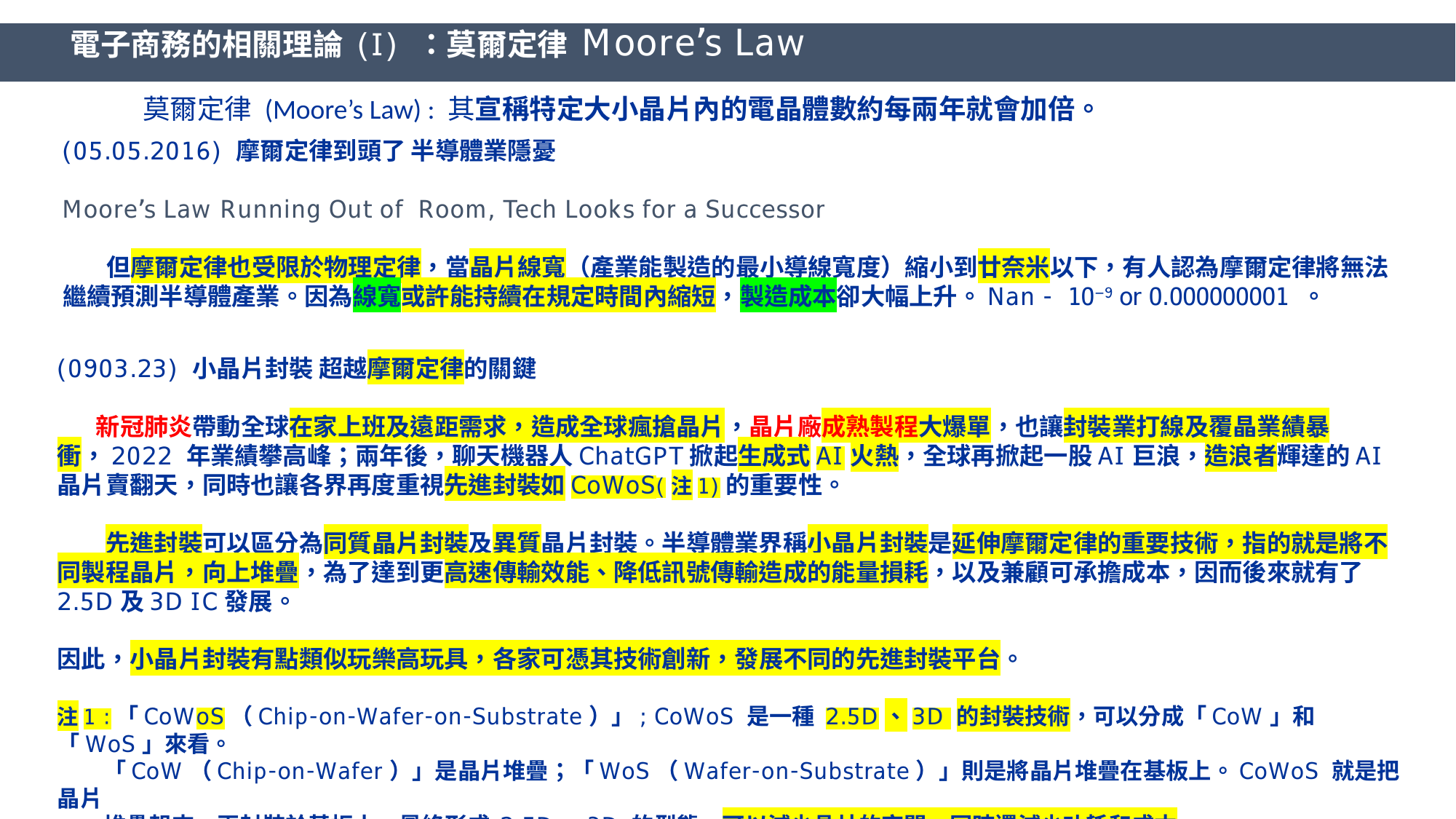

電子商務的相關理論 (I) ：莫爾定律 Moore’s Law

莫爾定律 (Moore’s Law) : 其宣稱特定大小晶片內的電晶體數約每兩年就會加倍。

(05.05.2016) 摩爾定律到頭了 半導體業隱憂

Moore’s Law Running Out of  Room, Tech Looks for a Successor

       但摩爾定律也受限於物理定律，當晶片線寬（產業能製造的最小導線寬度）縮小到廿奈米以下，有人認為摩爾定律將無法繼續預測半導體產業。因為線寬或許能持續在規定時間內縮短，製造成本卻大幅上升。Nan -  10−9 or 0.000000001 。

(0903.23) 小晶片封裝 超越摩爾定律的關鍵

      新冠肺炎帶動全球在家上班及遠距需求，造成全球瘋搶晶片，晶片廠成熟製程大爆單，也讓封裝業打線及覆晶業績暴衝，2022 年業績攀高峰；兩年後，聊天機器人ChatGPT掀起生成式AI火熱，全球再掀起一股AI巨浪，造浪者輝達的AI晶片賣翻天，同時也讓各界再度重視先進封裝如CoWoS(注1)的重要性。

　　先進封裝可以區分為同質晶片封裝及異質晶片封裝。半導體業界稱小晶片封裝是延伸摩爾定律的重要技術，指的就是將不同製程晶片，向上堆疊，為了達到更高速傳輸效能、降低訊號傳輸造成的能量損耗，以及兼顧可承擔成本，因而後來就有了2.5D及3D IC發展。

因此，小晶片封裝有點類似玩樂高玩具，各家可憑其技術創新，發展不同的先進封裝平台。

注1 :「CoWoS（Chip-on-Wafer-on-Substrate）」; CoWoS 是一種 2.5D、3D 的封裝技術，可以分成「CoW」和「WoS」來看。
        「CoW（Chip-on-Wafer）」是晶片堆疊；「WoS（Wafer-on-Substrate）」則是將晶片堆疊在基板上。CoWoS 就是把晶片
        堆疊起來，再封裝於基板上，最終形成 2.5D、3D 的型態，可以減少晶片的空間，同時還減少功耗和成本。